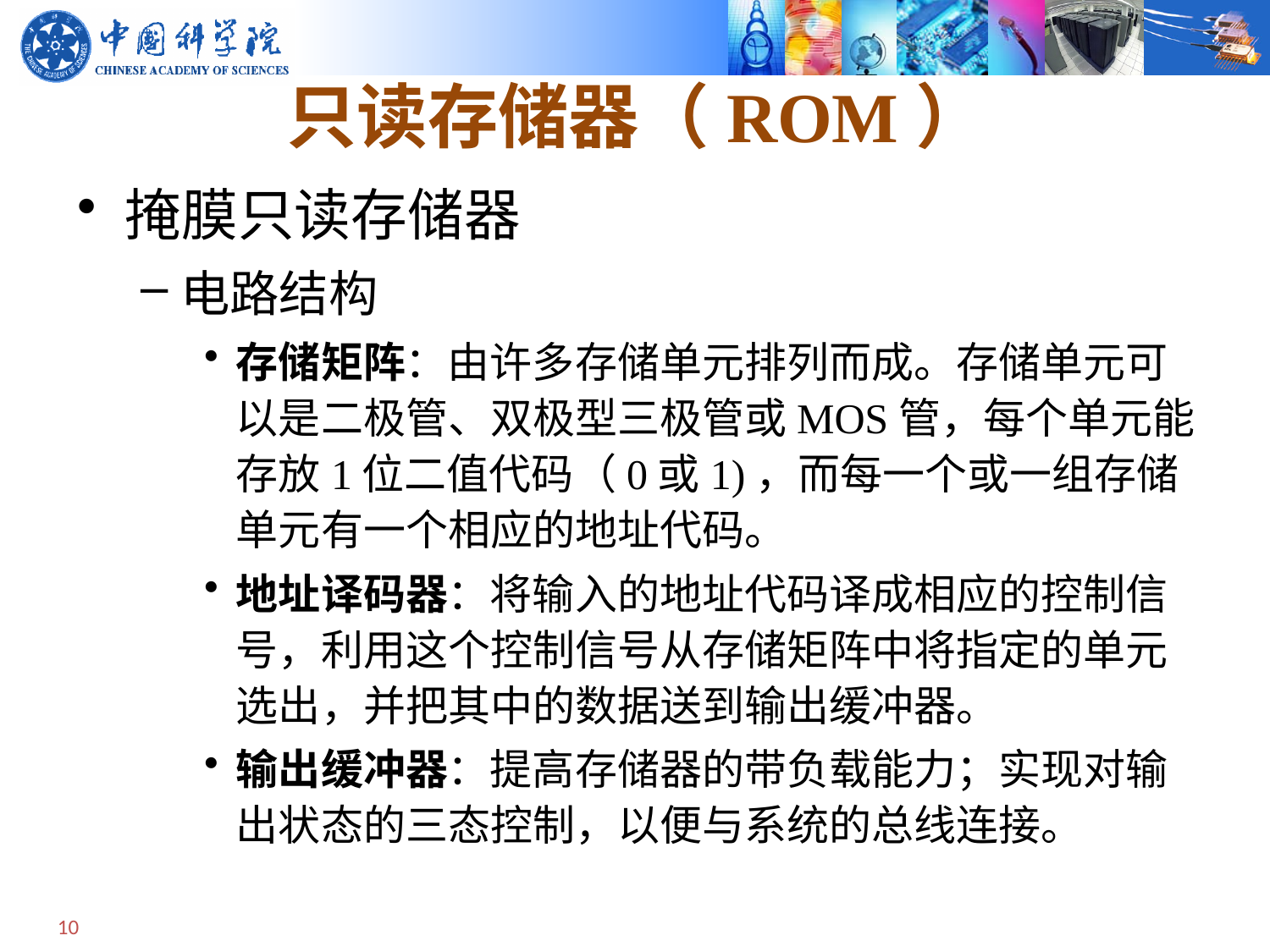

# 只读存储器（ROM）
掩膜只读存储器
电路结构
存储矩阵：由许多存储单元排列而成。存储单元可以是二极管、双极型三极管或MOS管，每个单元能存放1位二值代码（0或1)，而每一个或一组存储单元有一个相应的地址代码。
地址译码器：将输入的地址代码译成相应的控制信号，利用这个控制信号从存储矩阵中将指定的单元选出，并把其中的数据送到输出缓冲器。
输出缓冲器：提高存储器的带负载能力；实现对输出状态的三态控制，以便与系统的总线连接。